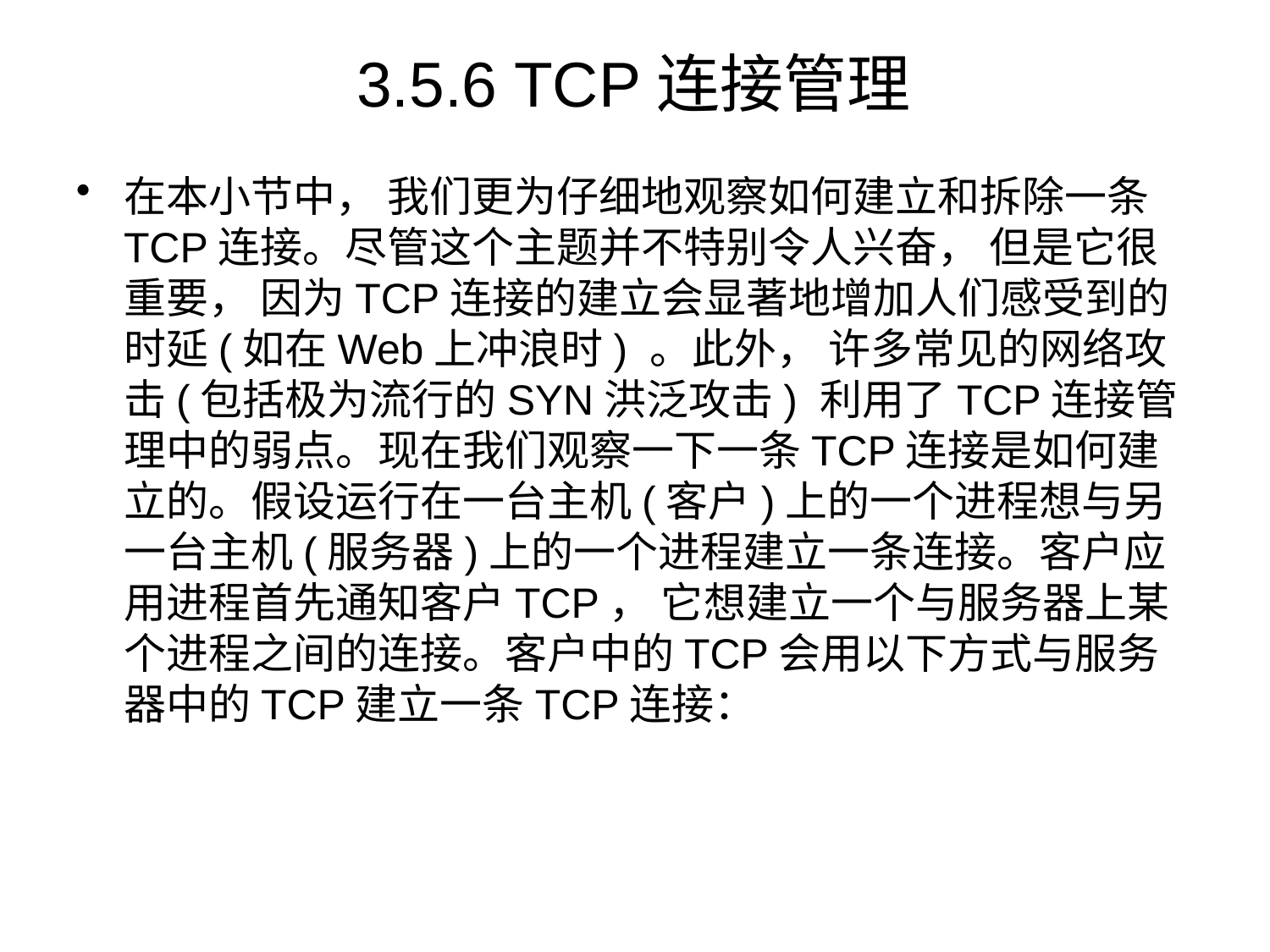

# 3.5.6 TCP连接管理
在本小节中， 我们更为仔细地观察如何建立和拆除一条TCP连接。尽管这个主题并不特别令人兴奋， 但是它很重要， 因为TCP连接的建立会显著地增加人们感受到的时延(如在Web上冲浪时) 。此外， 许多常见的网络攻击(包括极为流行的SYN洪泛攻击) 利用了TCP连接管理中的弱点。现在我们观察一下一条TCP连接是如何建立的。假设运行在一台主机(客户)上的一个进程想与另一台主机(服务器)上的一个进程建立一条连接。客户应用进程首先通知客户TCP， 它想建立一个与服务器上某个进程之间的连接。客户中的TCP会用以下方式与服务器中的TCP建立一条TCP连接：